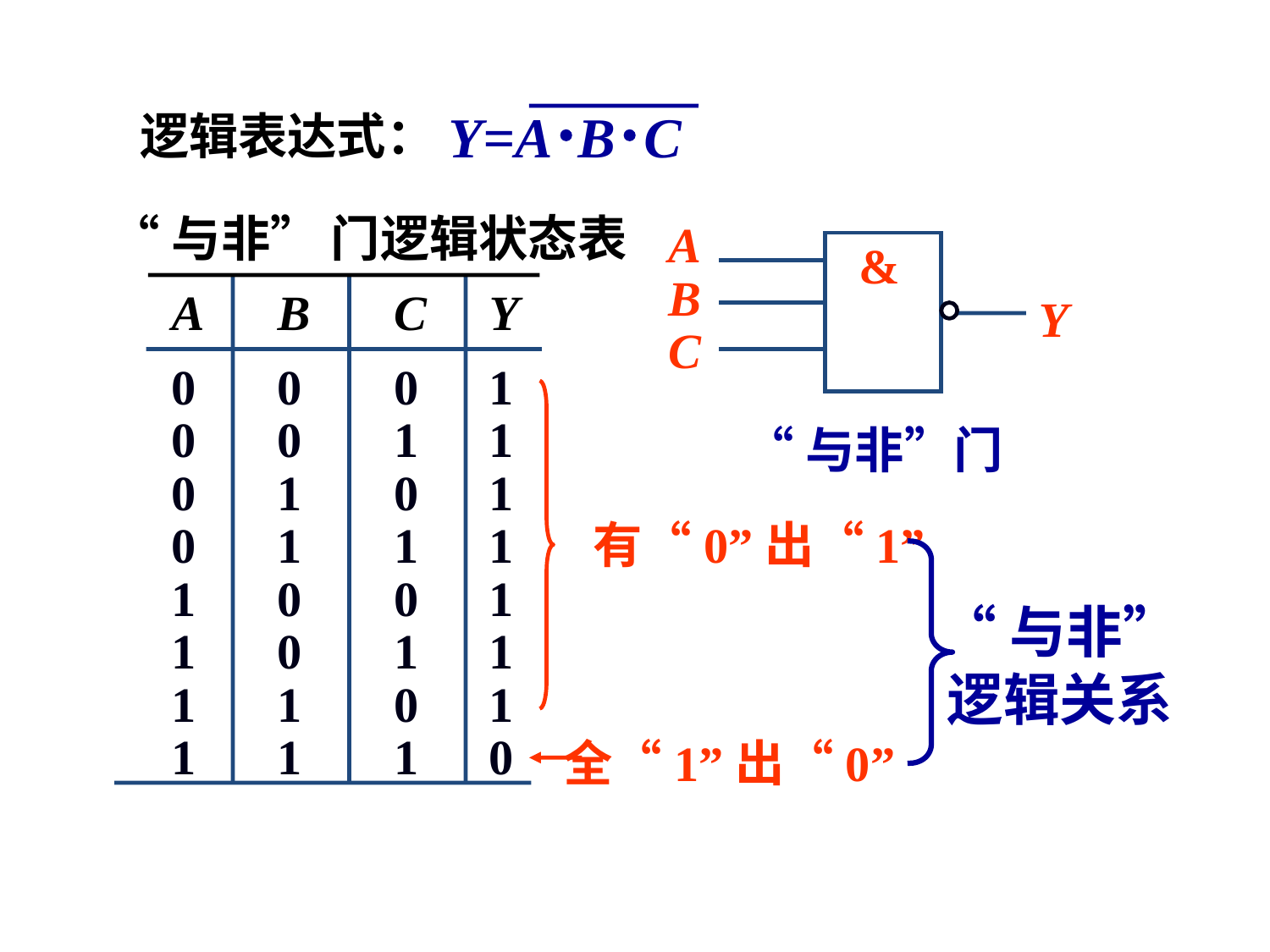

Y=A  B  C
逻辑表达式：

“与非” 门逻辑状态表

A

B

C

Y

0
0
0
1
0
0
1
1
0
1
0
1
0
1
1
1
1
0
0
1
1
0
1
1
1
1
0
1
1
1
1
0
A
&

B

Y

C

有“0”出“1”
“与非”门

“与非”逻辑关系
全“1”出“0”